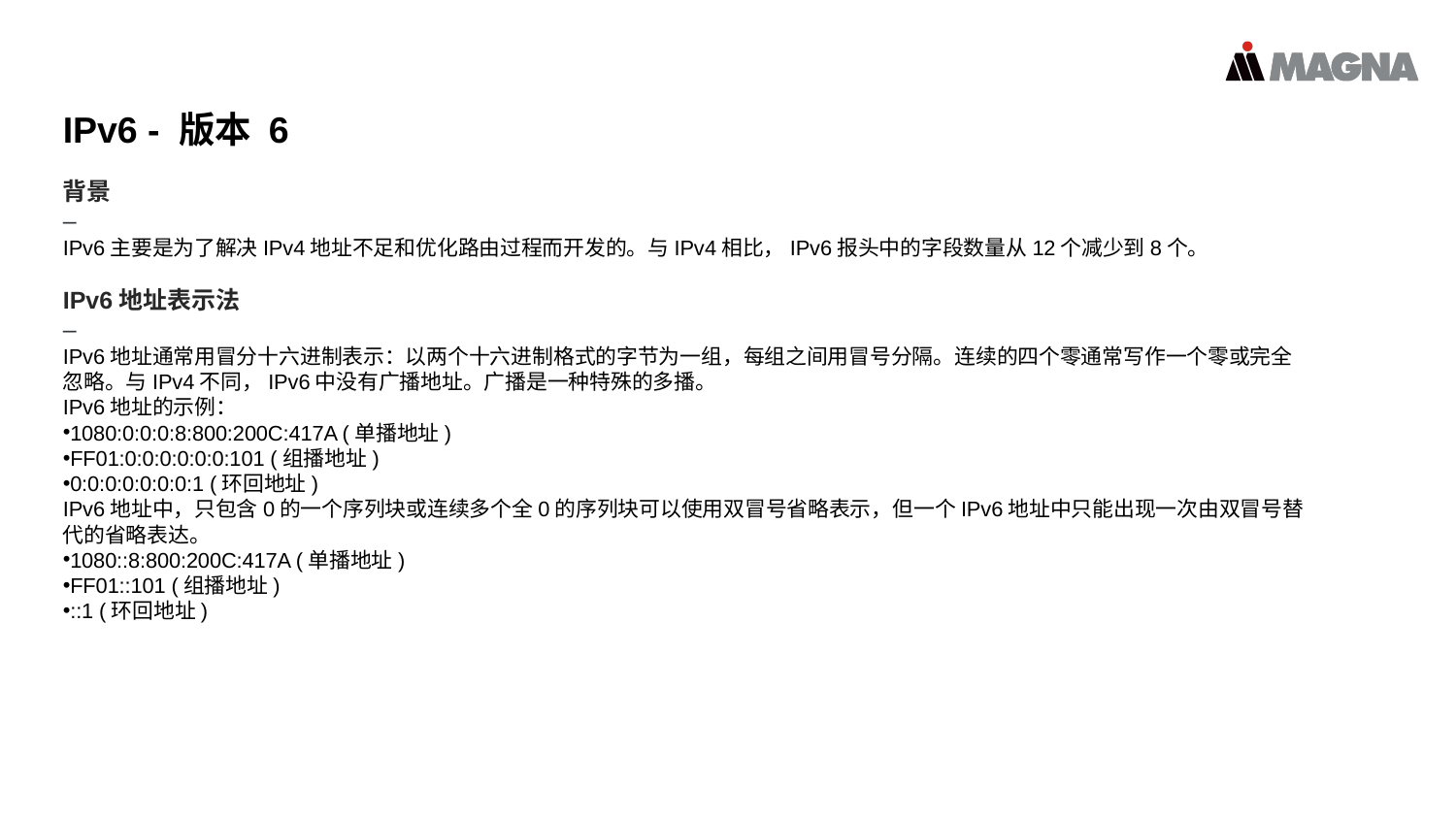

IPv6 - 版本 6

背景
–
IPv6主要是为了解决IPv4地址不足和优化路由过程而开发的。与IPv4相比，IPv6报头中的字段数量从12个减少到8个。

IPv6地址表示法
–
IPv6地址通常用冒分十六进制表示：以两个十六进制格式的字节为一组，每组之间用冒号分隔。连续的四个零通常写作一个零或完全忽略。与IPv4不同，IPv6中没有广播地址。广播是一种特殊的多播。
IPv6地址的示例：
1080:0:0:0:8:800:200C:417A (单播地址)
FF01:0:0:0:0:0:0:101 (组播地址)
0:0:0:0:0:0:0:1 (环回地址)
IPv6地址中，只包含0的一个序列块或连续多个全0的序列块可以使用双冒号省略表示，但一个IPv6地址中只能出现一次由双冒号替代的省略表达。
1080::8:800:200C:417A (单播地址)
FF01::101 (组播地址)
::1 (环回地址)